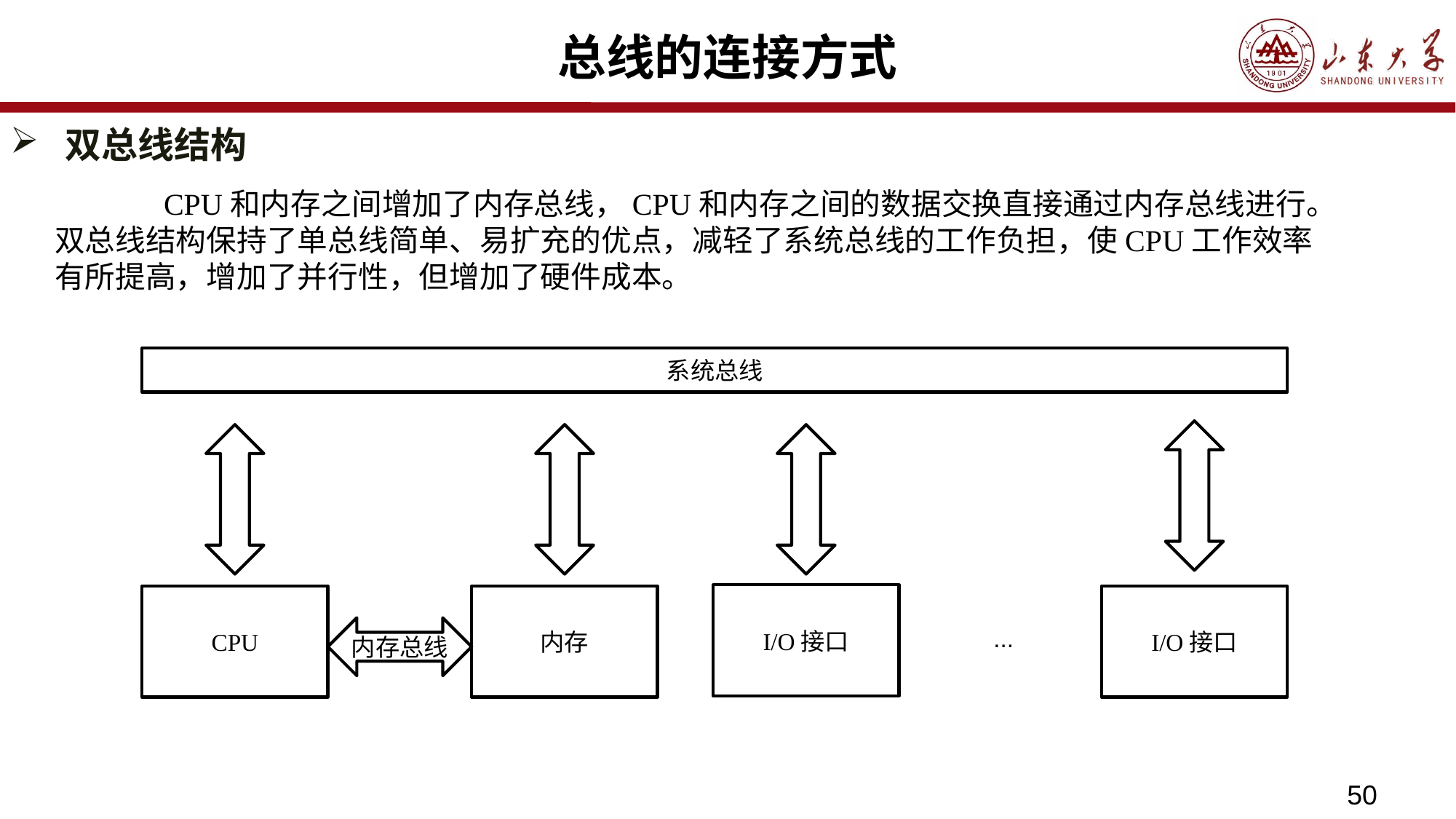

# 总线的连接方式
双总线结构
	CPU和内存之间增加了内存总线，CPU和内存之间的数据交换直接通过内存总线进行。双总线结构保持了单总线简单、易扩充的优点，减轻了系统总线的工作负担，使CPU工作效率有所提高，增加了并行性，但增加了硬件成本。
系统总线

I/O接口
CPU
内存
I/O接口
...
内存总线
50